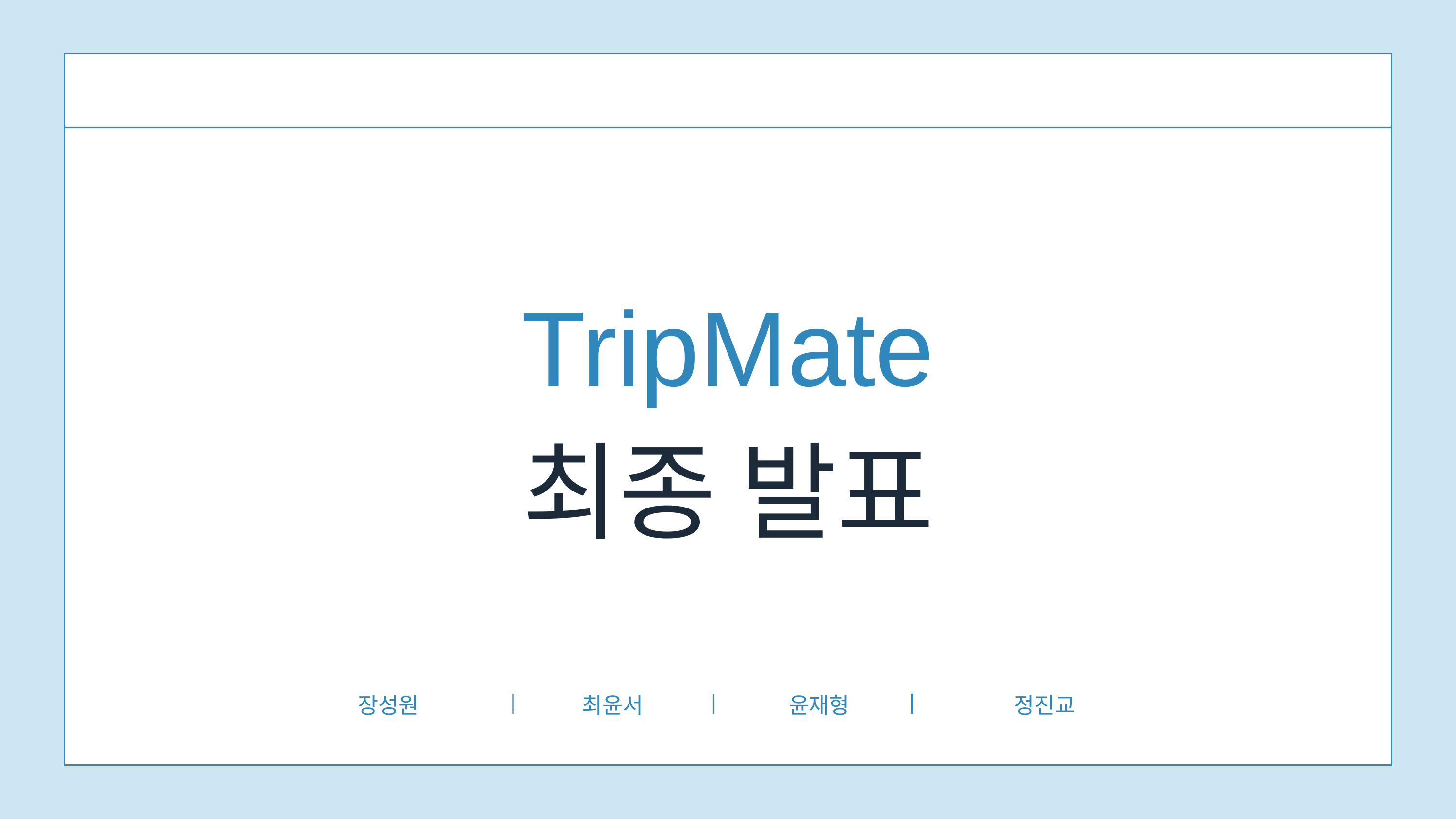

TripMate
최종 발표
장성원
최윤서
윤재형
정진교